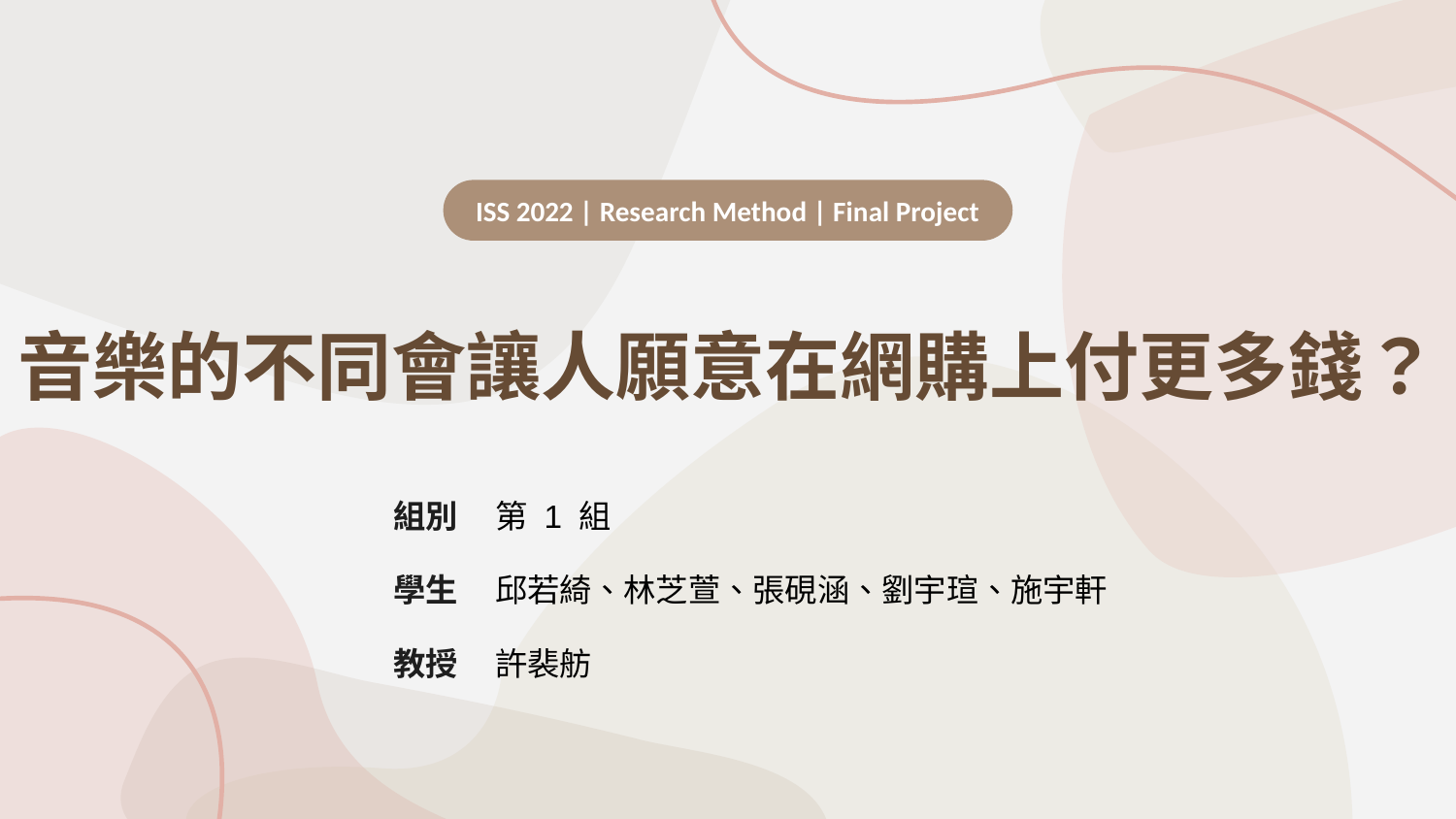

ISS 2022 | Research Method | Final Project
# 音樂的不同會讓人願意在網購上付更多錢？
組別
第 1 組
學生
邱若綺、林芝萱、張硯涵、劉宇瑄、施宇軒
教授
許裴舫